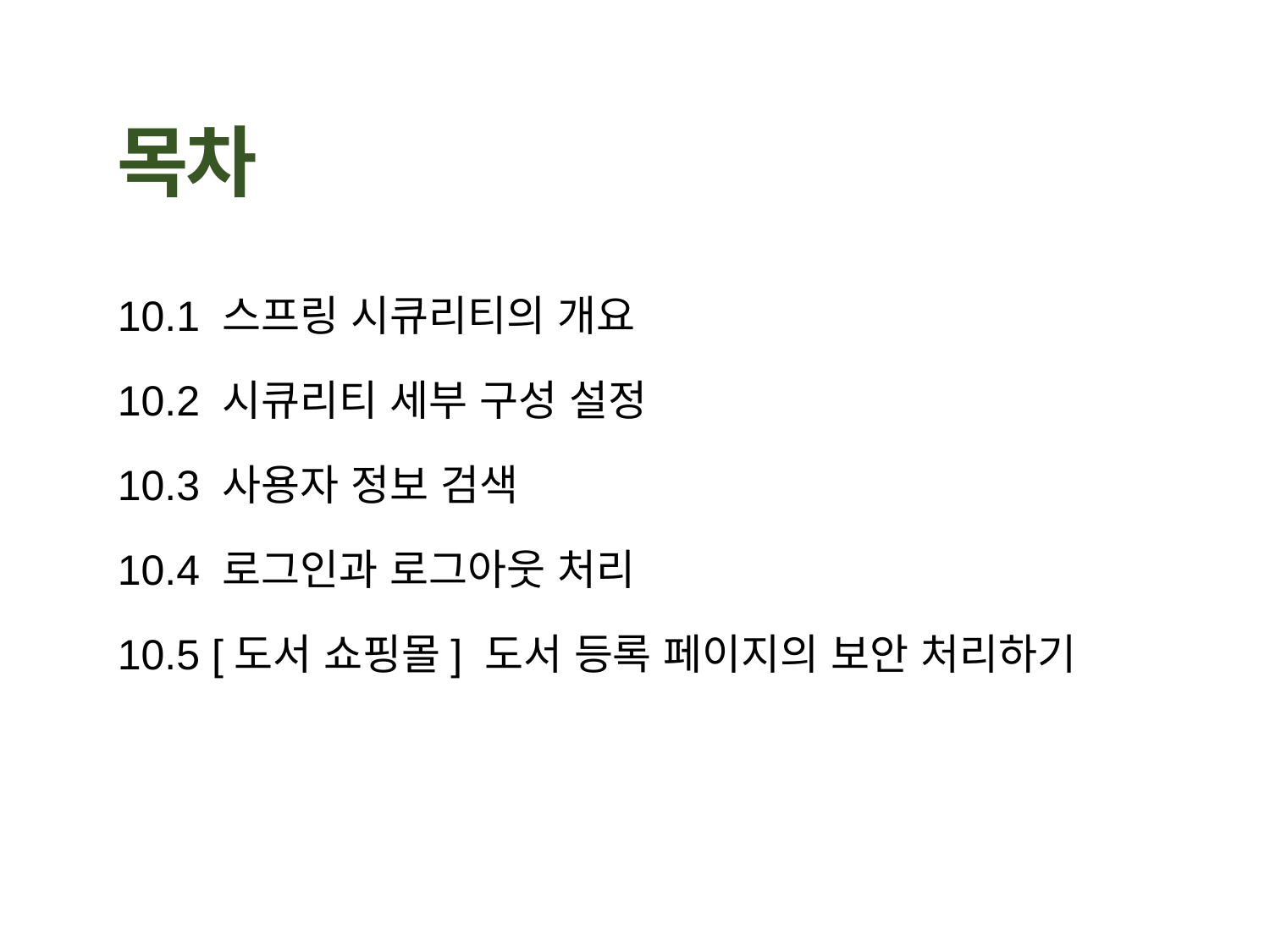

10.1 스프링 시큐리티의 개요
10.2 시큐리티 세부 구성 설정
10.3 사용자 정보 검색
10.4 로그인과 로그아웃 처리
10.5 [도서 쇼핑몰] 도서 등록 페이지의 보안 처리하기